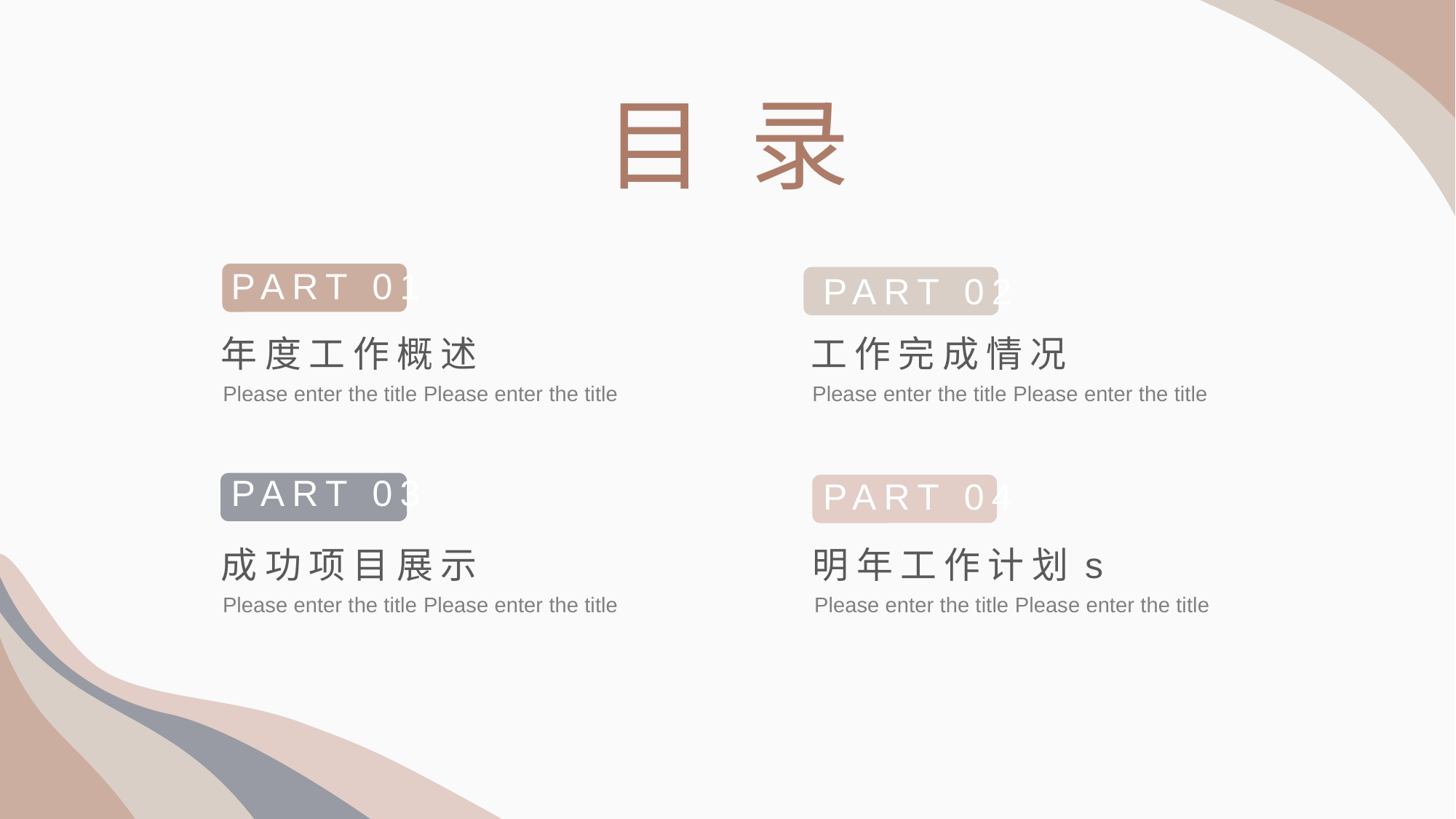

目  录
PART 01
年度工作概述
Please enter the title Please enter the title
PART 02
工作完成情况
Please enter the title Please enter the title

PART 03
成功项目展示
Please enter the title Please enter the title
PART 04
明年工作计划s
Please enter the title Please enter the title